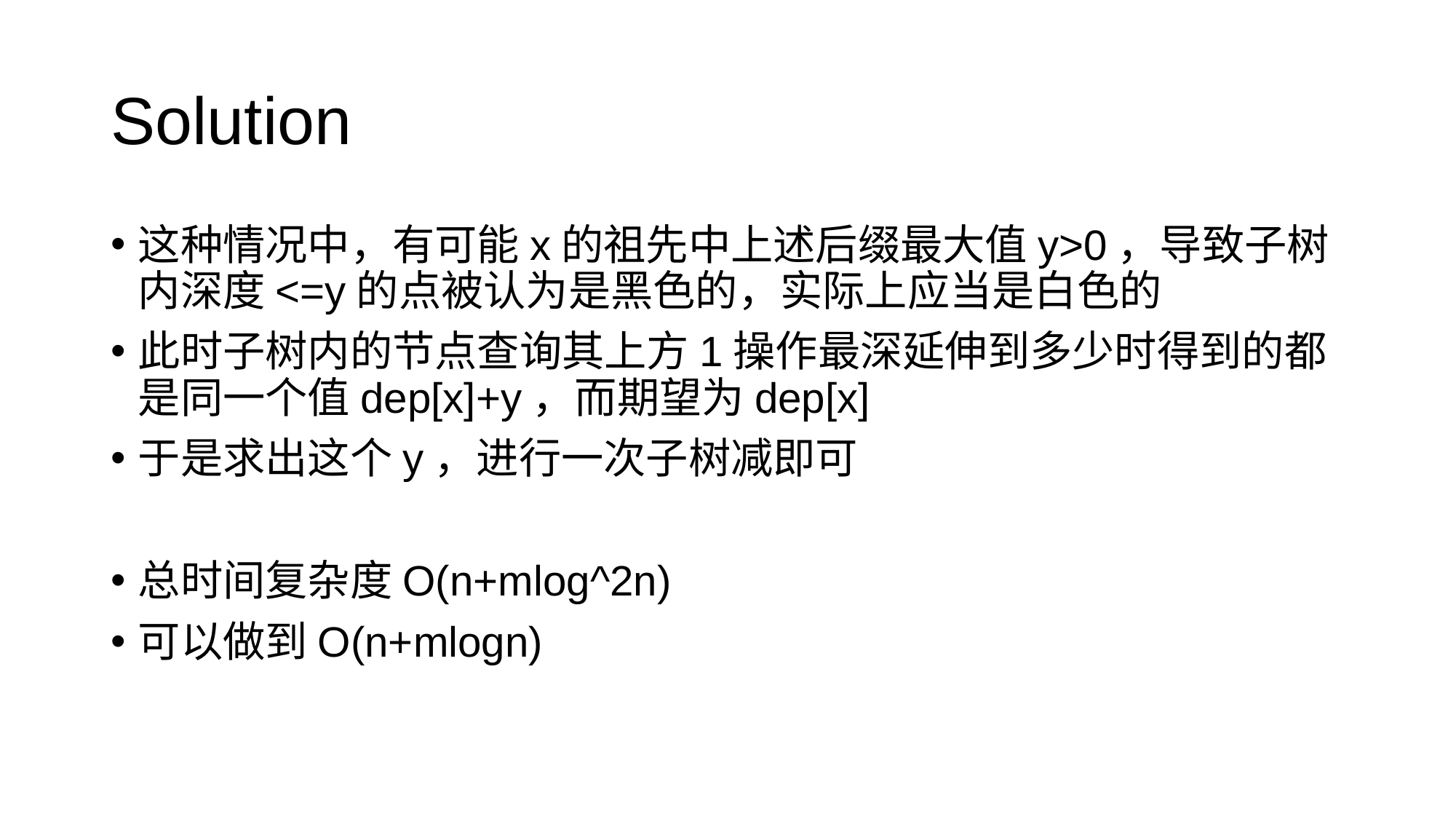

# Solution
这种情况中，有可能x的祖先中上述后缀最大值y>0，导致子树内深度<=y的点被认为是黑色的，实际上应当是白色的
此时子树内的节点查询其上方1操作最深延伸到多少时得到的都是同一个值dep[x]+y，而期望为dep[x]
于是求出这个y，进行一次子树减即可

总时间复杂度O(n+mlog^2n)
可以做到O(n+mlogn)